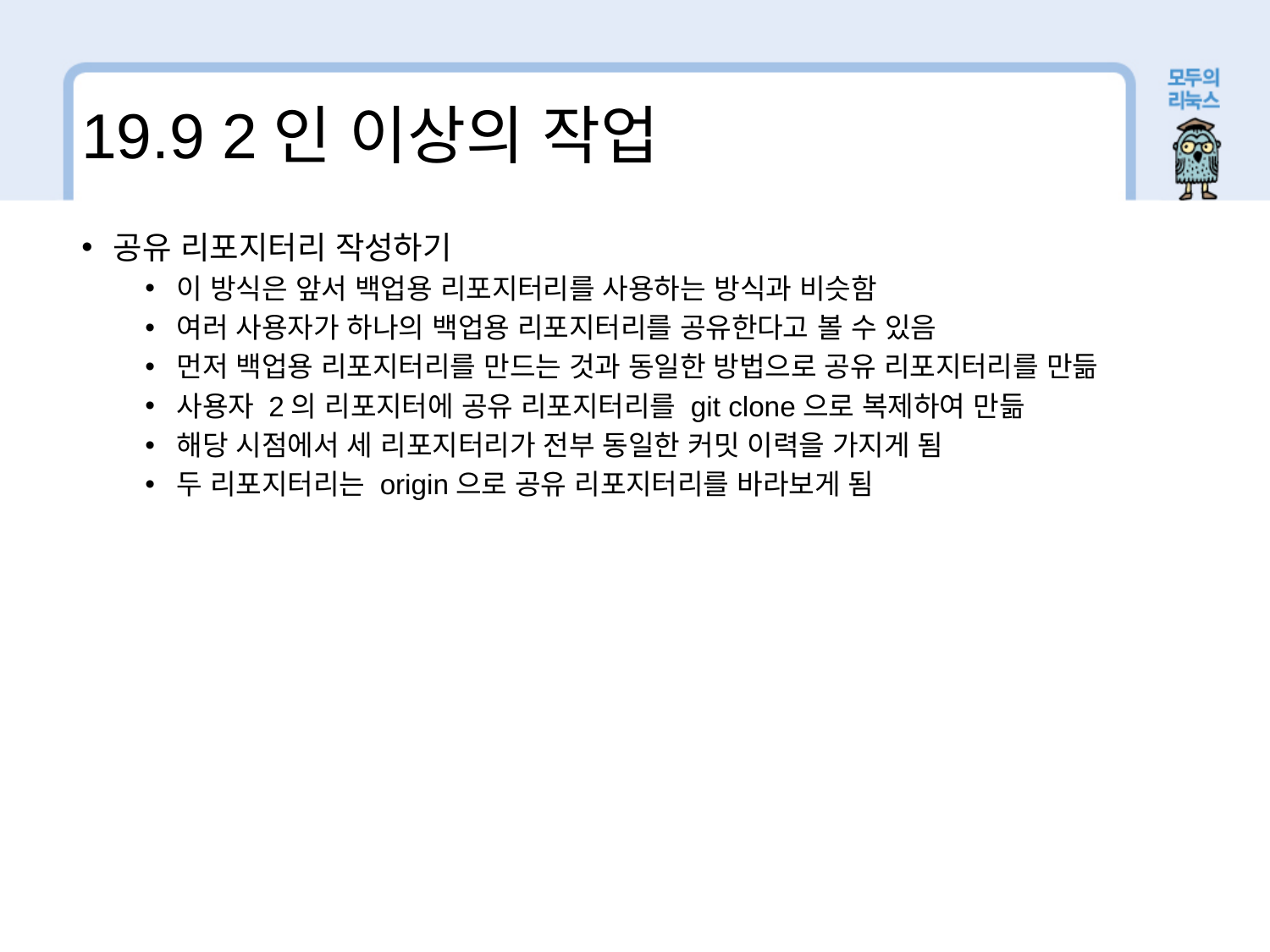

19.9 2인 이상의 작업
공유 리포지터리 작성하기
이 방식은 앞서 백업용 리포지터리를 사용하는 방식과 비슷함
여러 사용자가 하나의 백업용 리포지터리를 공유한다고 볼 수 있음
먼저 백업용 리포지터리를 만드는 것과 동일한 방법으로 공유 리포지터리를 만듦
사용자 2의 리포지터에 공유 리포지터리를 git clone으로 복제하여 만듦
해당 시점에서 세 리포지터리가 전부 동일한 커밋 이력을 가지게 됨
두 리포지터리는 origin으로 공유 리포지터리를 바라보게 됨